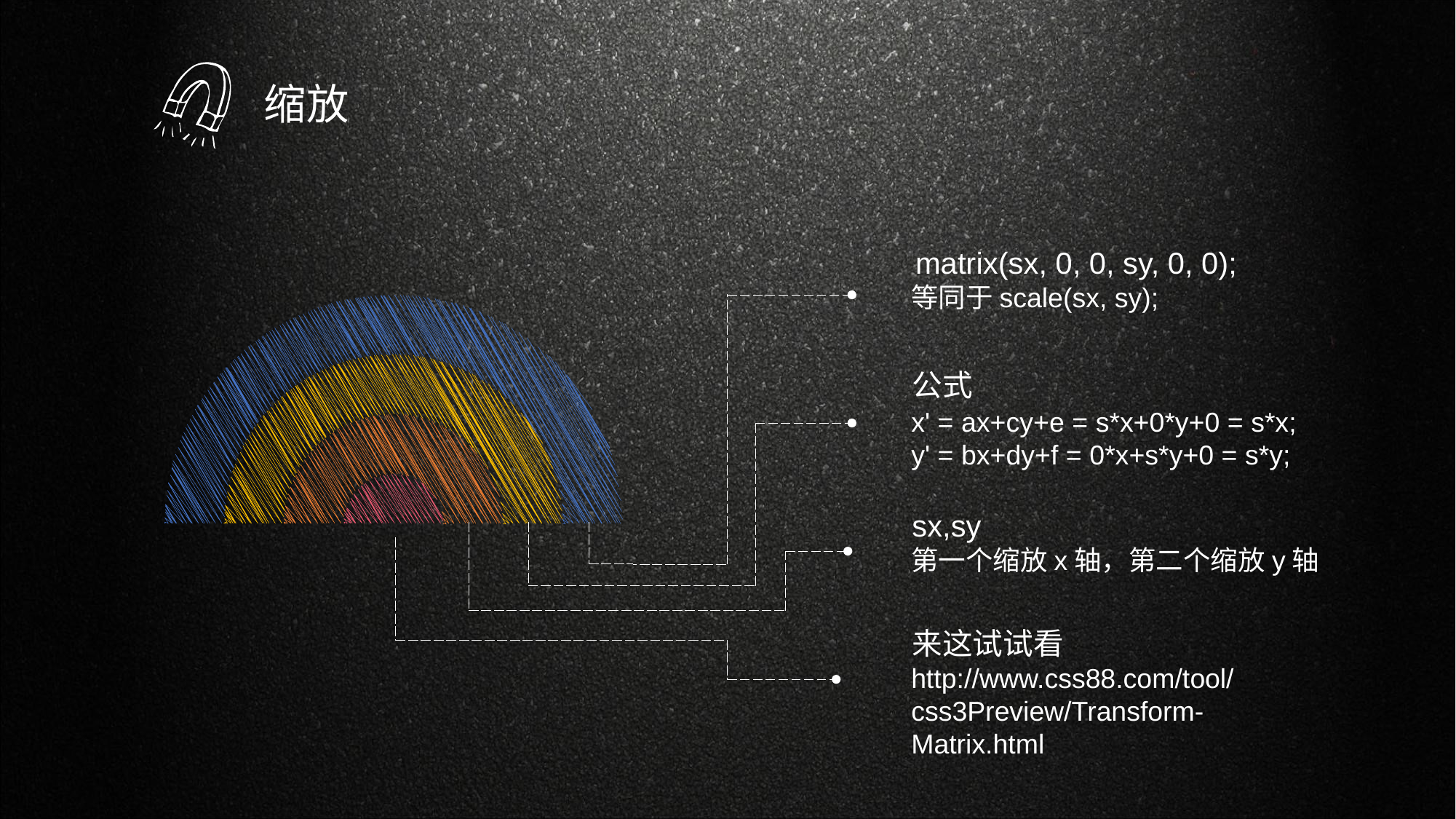

缩放
matrix(sx, 0, 0, sy, 0, 0);
等同于scale(sx, sy);

公式
x' = ax+cy+e = s*x+0*y+0 = s*x;
y' = bx+dy+f = 0*x+s*y+0 = s*y;

sx,sy
第一个缩放x轴，第二个缩放y轴

来这试试看
http://www.css88.com/tool/css3Preview/Transform-Matrix.html